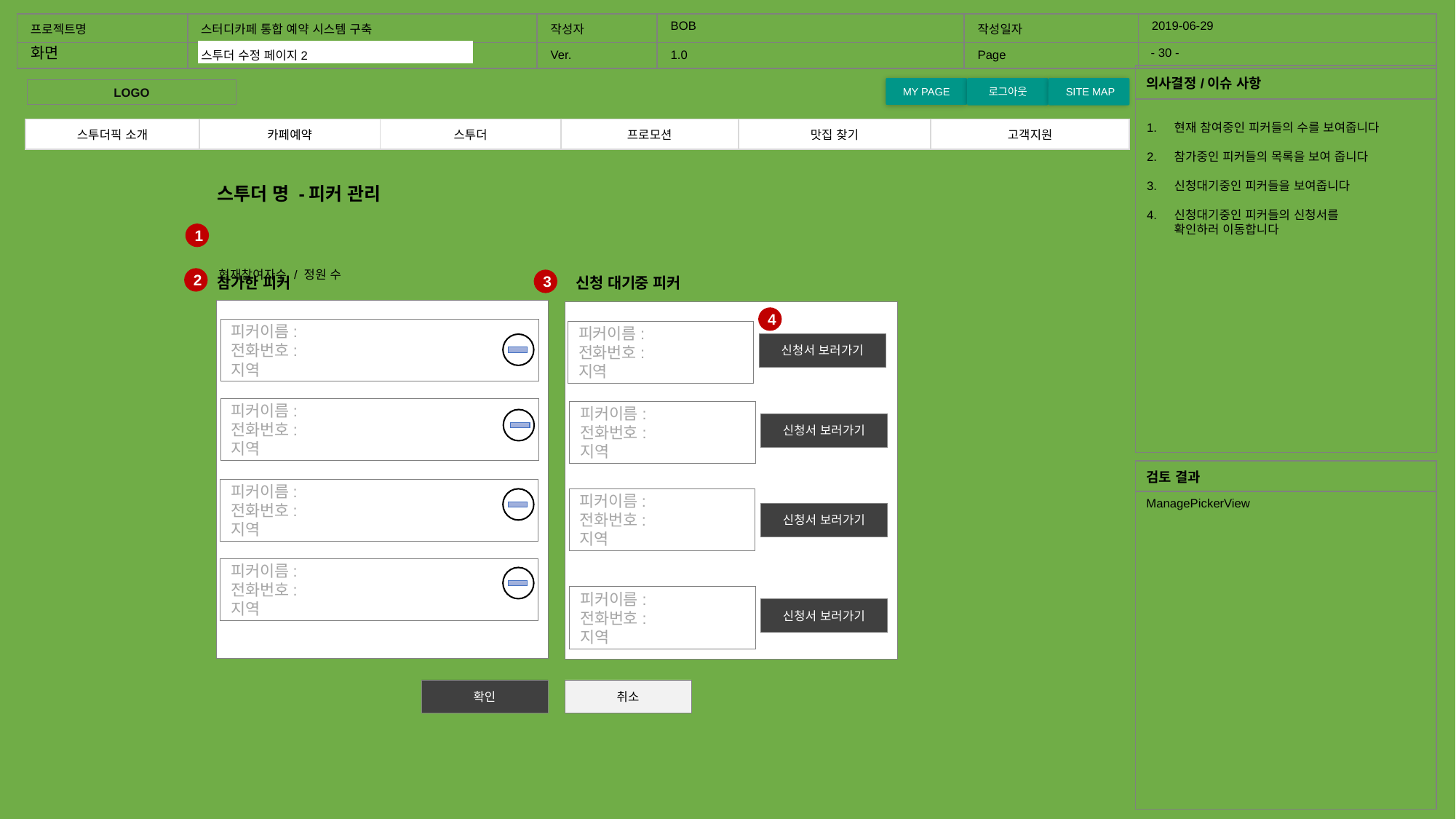

| 프로젝트명 | 스터디카페 통합 예약 시스템 구축 | 작성자 | BOB | 작성일자 | 2019-06-29 |
| --- | --- | --- | --- | --- | --- |
|  |  | Ver. | 1.0 | Page |  |
화면
- 30 -

홈화면
스투더 수정 페이지2
| 의사결정/이슈 사항 |
| --- |
|  |
MY PAGE
로그아웃
 SITE MAP
LOGO

현재 참여중인 피커들의 수를 보여줍니다

참가중인 피커들의 목록을 보여 줍니다

신청대기중인 피커들을 보여줍니다

신청대기중인 피커들의 신청서를
확인하러 이동합니다
| 스투더픽 소개 | 카페예약 | 스투더 | 프로모션 | 맛집 찾기 | 고객지원 |
| --- | --- | --- | --- | --- | --- |
스투더 명 -피커 관리
| 현재참여자수 / 정원 수 |
| --- |
1
신청 대기중 피커
2
참가한 피커
3

4
피커이름:
전화번호:
지역
피커이름:
전화번호:
지역
신청서 보러가기

피커이름:
전화번호:
지역
피커이름:
전화번호:
지역

신청서 보러가기

| 검토 결과 |
| --- |
| ManagePickerView |
피커이름:
전화번호:
지역

피커이름:
전화번호:
지역

신청서 보러가기
피커이름:
전화번호:
지역

피커이름:
전화번호:
지역
신청서 보러가기
확인
취소